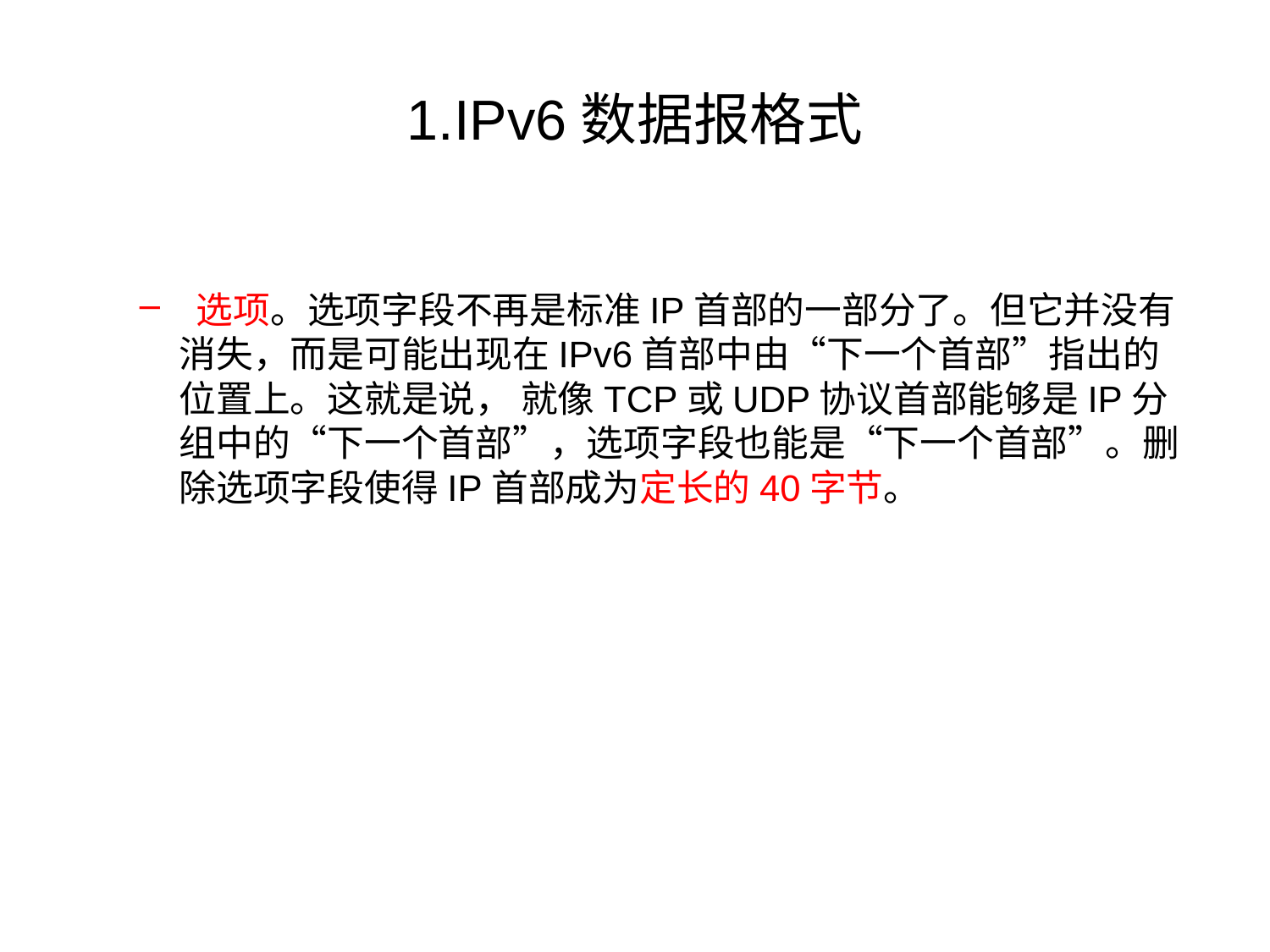

# 1.IPv6数据报格式

 选项。选项字段不再是标准IP首部的一部分了。但它并没有消失，而是可能出现在IPv6首部中由“下一个首部”指出的位置上。这就是说， 就像TCP或UDP协议首部能够是IP分组中的“下一个首部”，选项字段也能是“下一个首部”。删除选项字段使得IP首部成为定长的40字节。